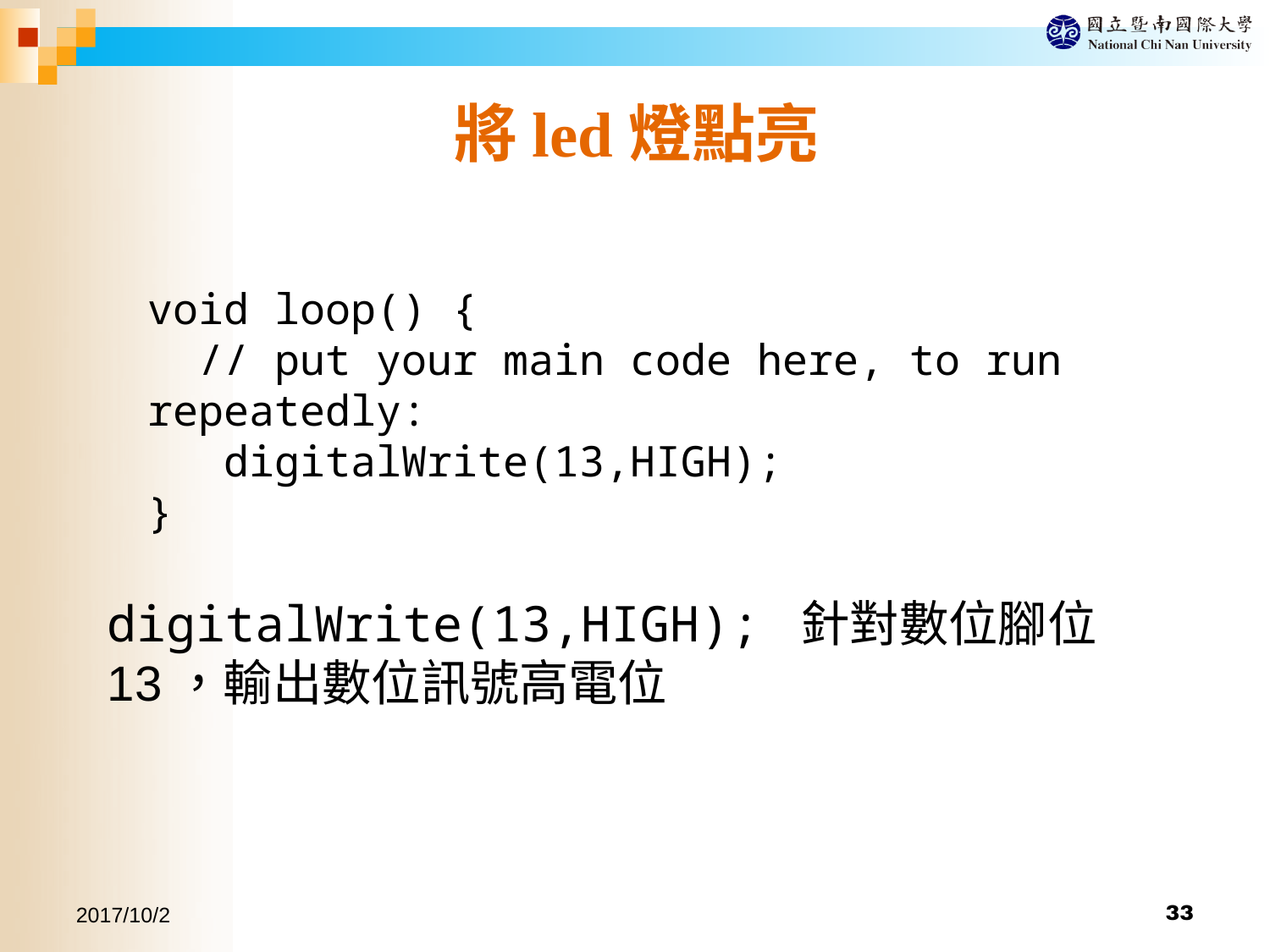

將led燈點亮
void loop() {
  // put your main code here, to run repeatedly:
   digitalWrite(13,HIGH);
}
digitalWrite(13,HIGH); 針對數位腳位13，輸出數位訊號高電位
2017/10/2
33